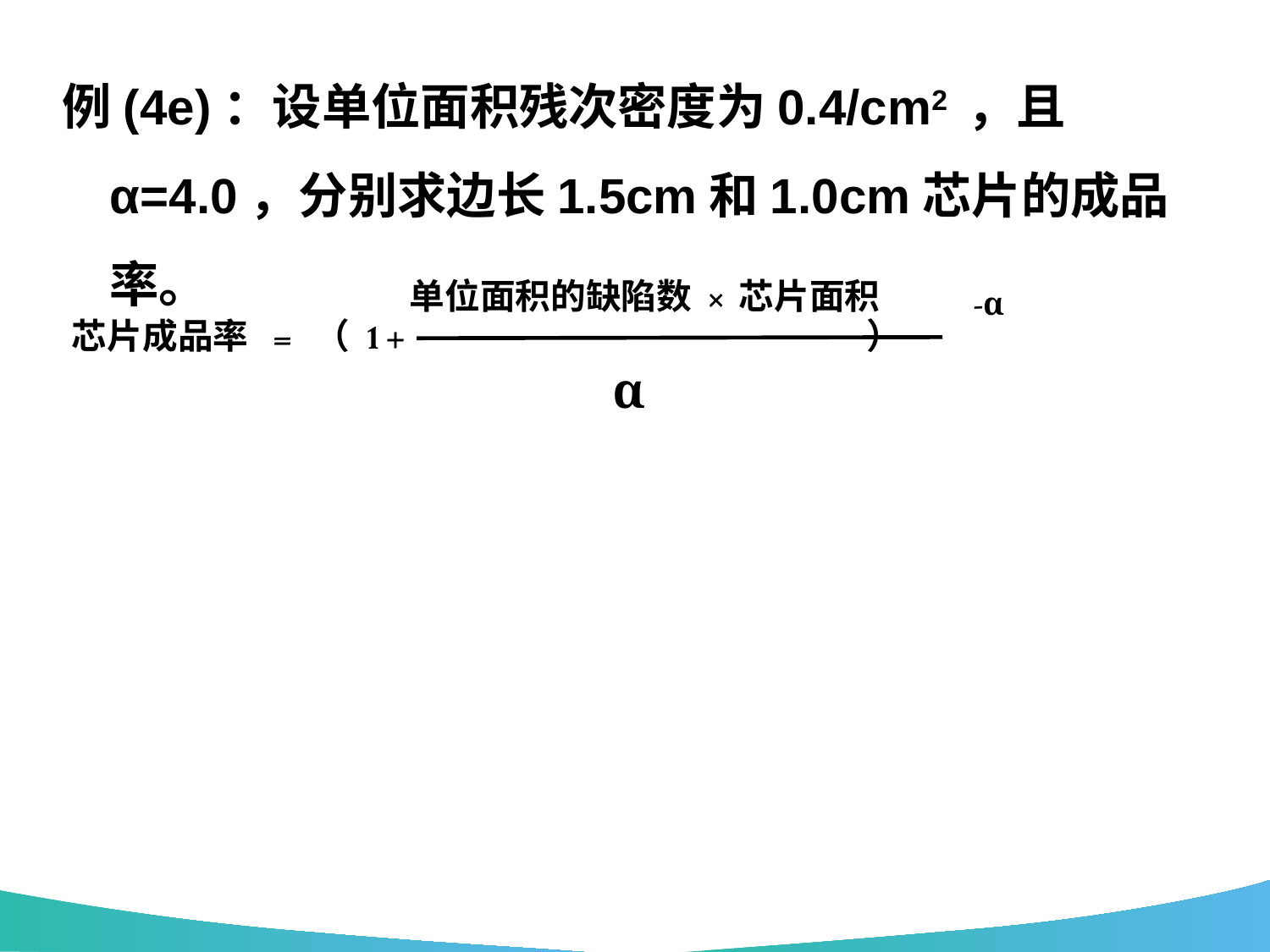

例(4e)：设单位面积残次密度为0.4/cm2 ，且 α=4.0，分别求边长1.5cm和1.0cm芯片的成品率。
单位面积的缺陷数 × 芯片面积

                    α
-α
芯片成品率  =  （ 1 +                                                               ）